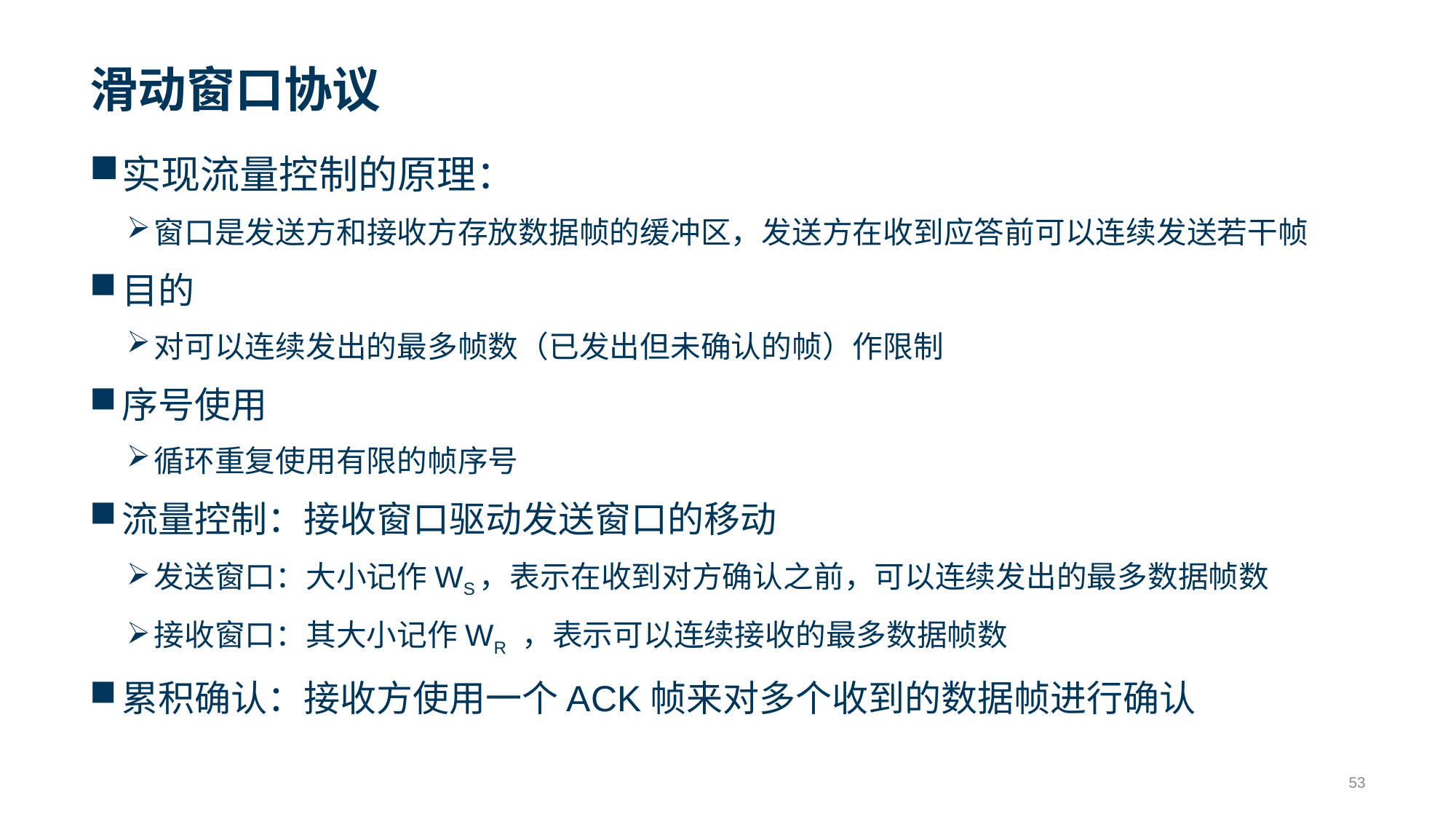

# 滑动窗口协议
实现流量控制的原理：
窗口是发送方和接收方存放数据帧的缓冲区，发送方在收到应答前可以连续发送若干帧
目的
对可以连续发出的最多帧数（已发出但未确认的帧）作限制
序号使用
循环重复使用有限的帧序号
流量控制：接收窗口驱动发送窗口的移动
发送窗口：大小记作WS，表示在收到对方确认之前，可以连续发出的最多数据帧数
接收窗口：其大小记作WR ，表示可以连续接收的最多数据帧数
累积确认：接收方使用一个ACK帧来对多个收到的数据帧进行确认

53